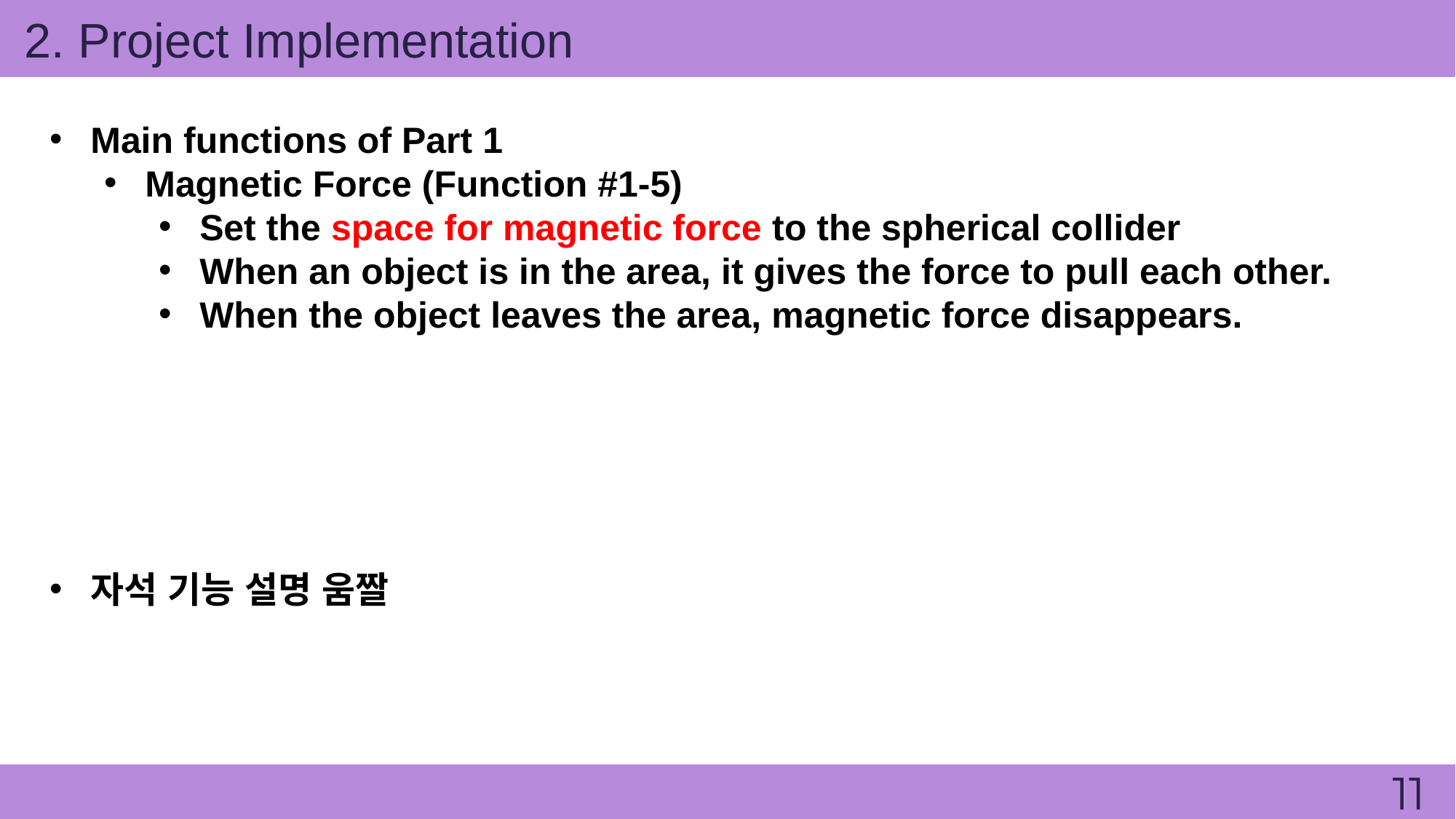

2. Project Implementation
Main functions of Part 1
Magnetic Force (Function #1-5)
Set the space for magnetic force to the spherical collider
When an object is in the area, it gives the force to pull each other.
When the object leaves the area, magnetic force disappears.
자석 기능 설명 움짤
11